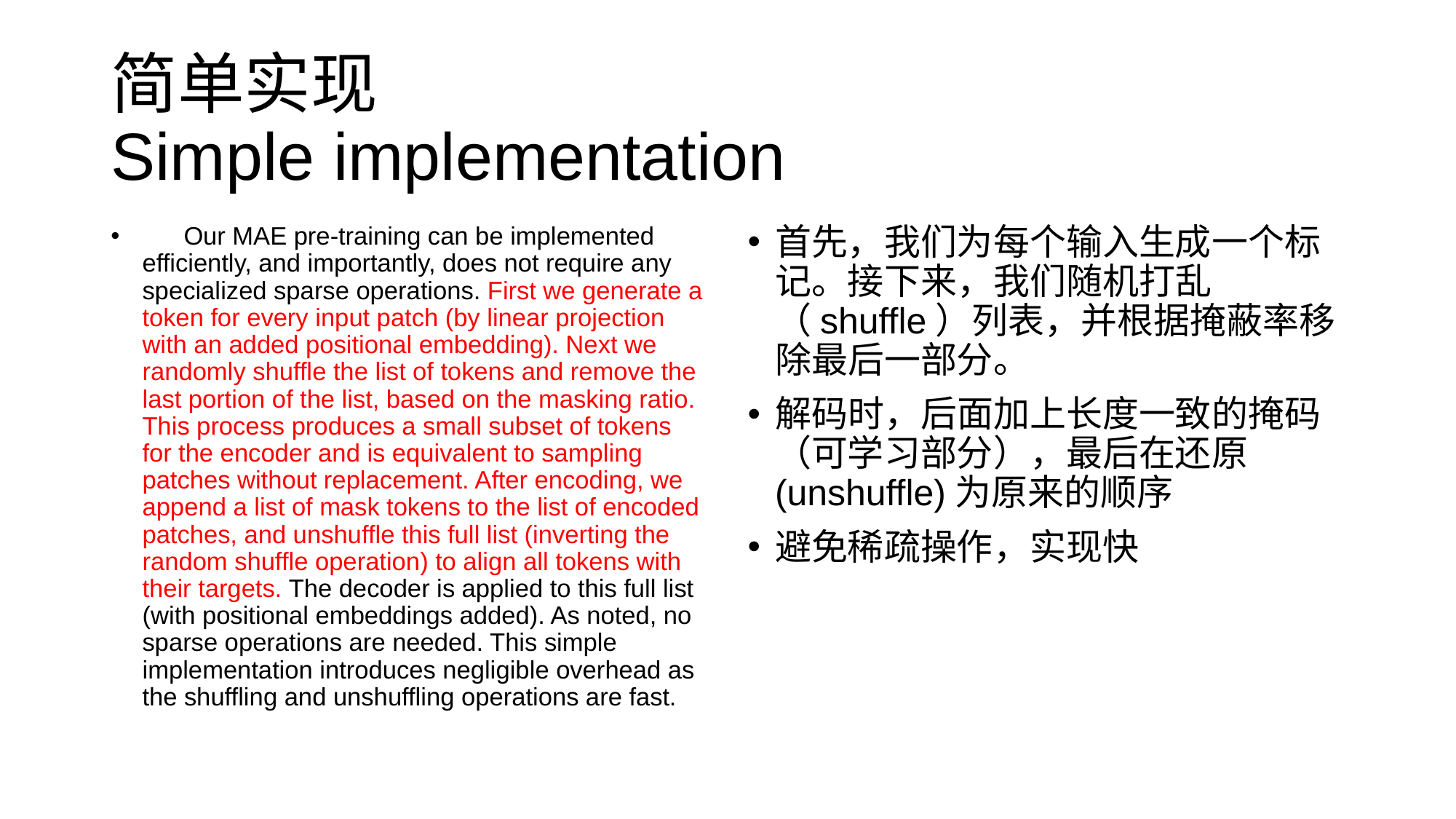

# 简单实现 Simple implementation
      Our MAE pre-training can be implemented efficiently, and importantly, does not require any specialized sparse operations. First we generate a token for every input patch (by linear projection with an added positional embedding). Next we randomly shuffle the list of tokens and remove the last portion of the list, based on the masking ratio. This process produces a small subset of tokens for the encoder and is equivalent to sampling patches without replacement. After encoding, we append a list of mask tokens to the list of encoded patches, and unshuffle this full list (inverting the random shuffle operation) to align all tokens with their targets. The decoder is applied to this full list (with positional embeddings added). As noted, no sparse operations are needed. This simple implementation introduces negligible overhead as the shuffling and unshuffling operations are fast.
首先，我们为每个输入生成一个标记。接下来，我们随机打乱（shuffle）列表，并根据掩蔽率移除最后一部分。
解码时，后面加上长度一致的掩码（可学习部分），最后在还原(unshuffle)为原来的顺序
避免稀疏操作，实现快